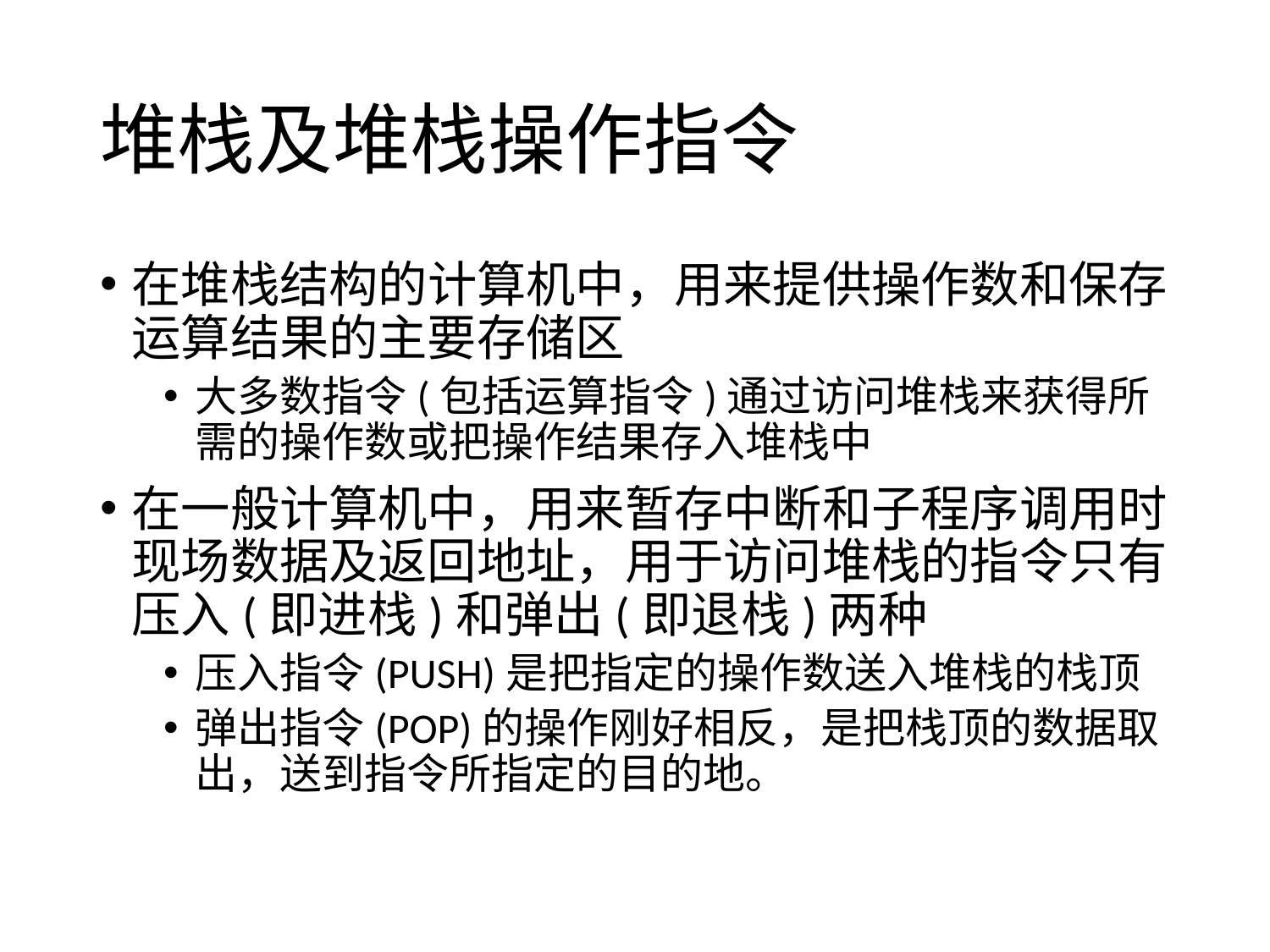

# 堆栈及堆栈操作指令
在堆栈结构的计算机中，用来提供操作数和保存运算结果的主要存储区
大多数指令(包括运算指令)通过访问堆栈来获得所需的操作数或把操作结果存入堆栈中
在一般计算机中，用来暂存中断和子程序调用时现场数据及返回地址，用于访问堆栈的指令只有压入(即进栈)和弹出(即退栈)两种
压入指令(PUSH)是把指定的操作数送入堆栈的栈顶
弹出指令(POP)的操作刚好相反，是把栈顶的数据取出，送到指令所指定的目的地。